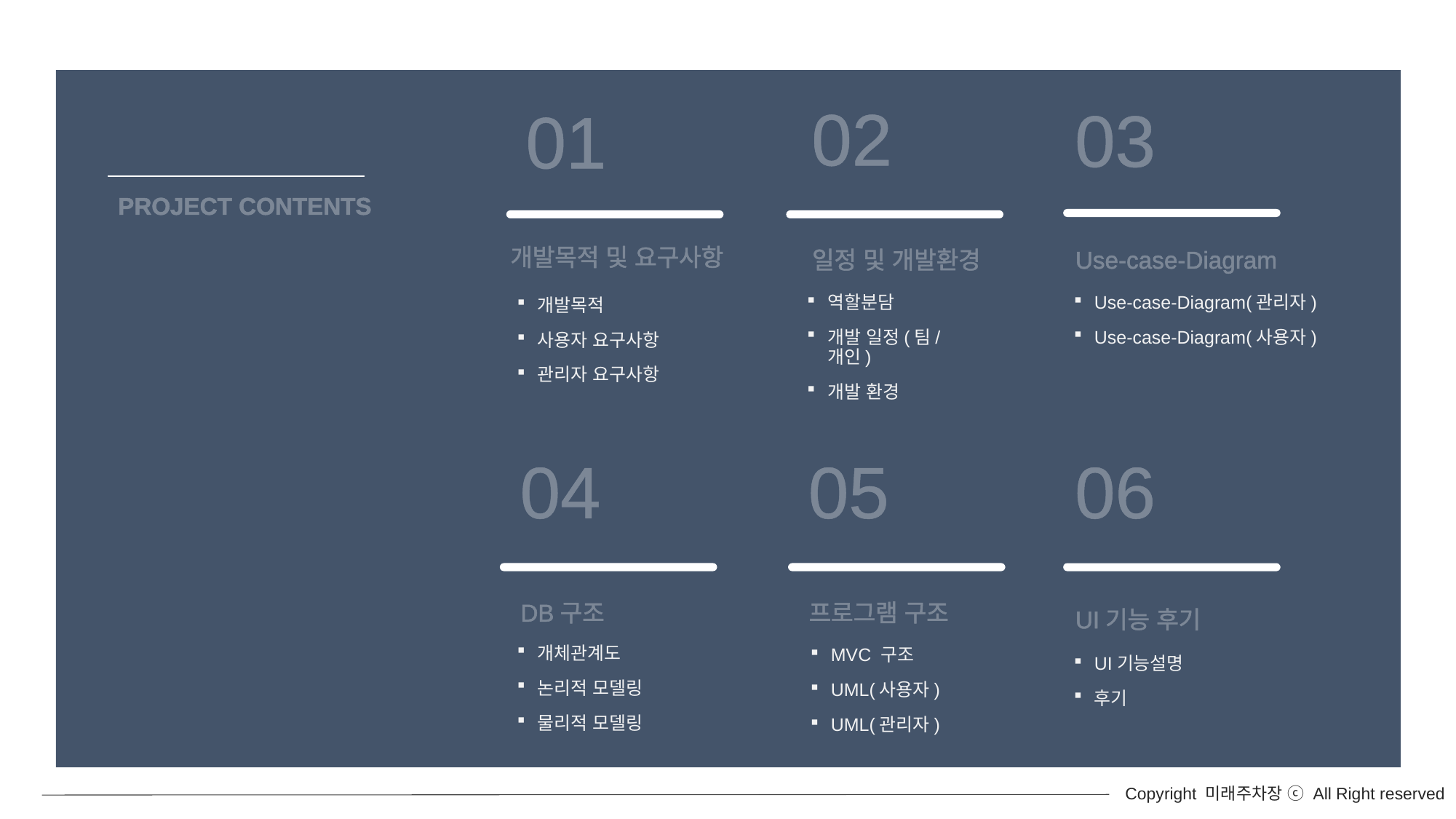

02
03
01
# PROJECT CONTENTS

개발목적 및 요구사항
일정 및 개발환경
Use-case-Diagram
역할분담
개발 일정(팀/개인)
개발 환경
Use-case-Diagram(관리자)
Use-case-Diagram(사용자)
개발목적
사용자 요구사항
관리자 요구사항
05
04
06

프로그램 구조
DB구조
UI기능 후기
개체관계도
논리적 모델링
물리적 모델링
MVC 구조
UML(사용자)
UML(관리자)
UI기능설명
후기